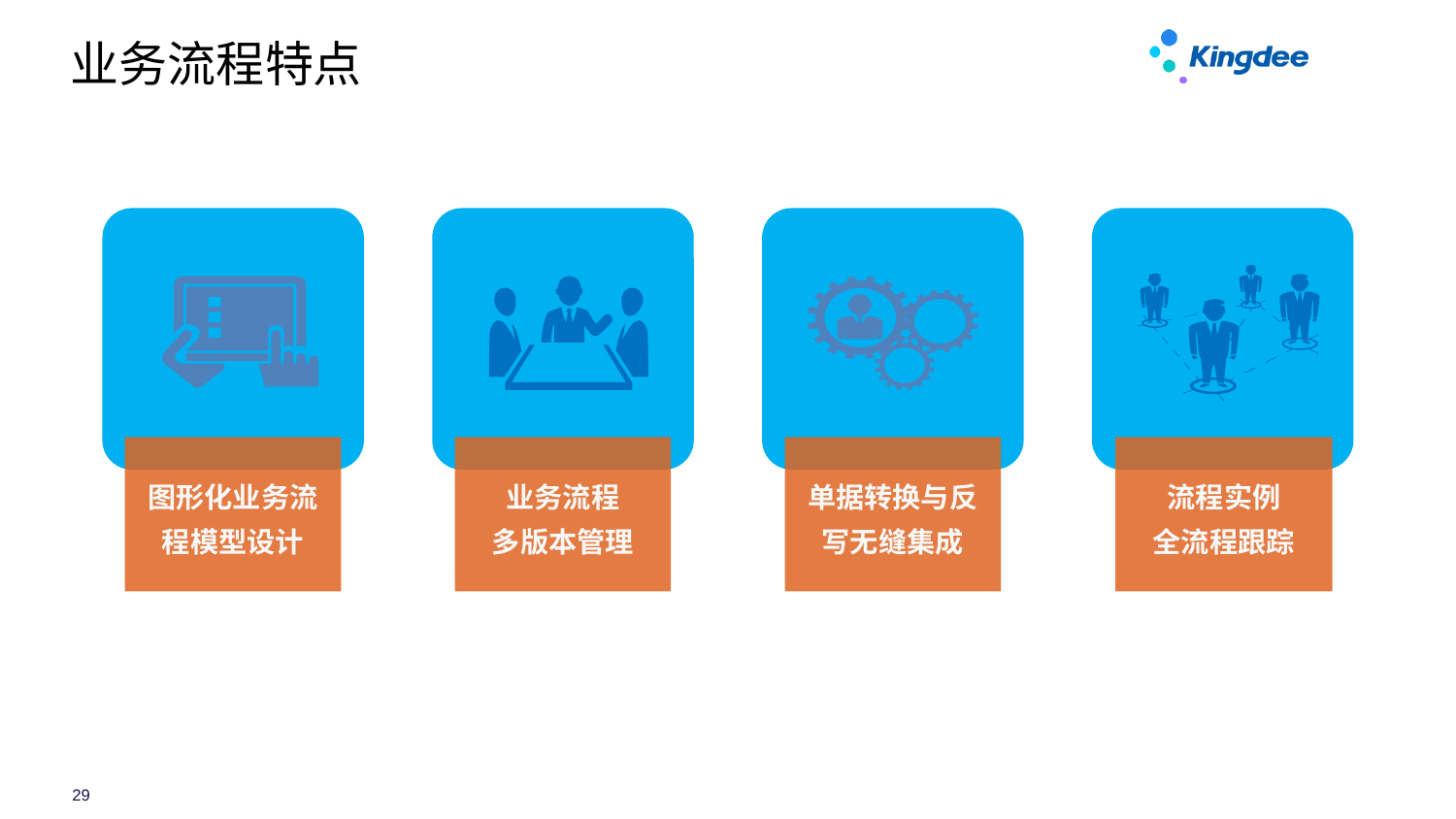

# 业务流程特点

图形化业务流程模型设计
业务流程
多版本管理
单据转换与反写无缝集成
流程实例
全流程跟踪